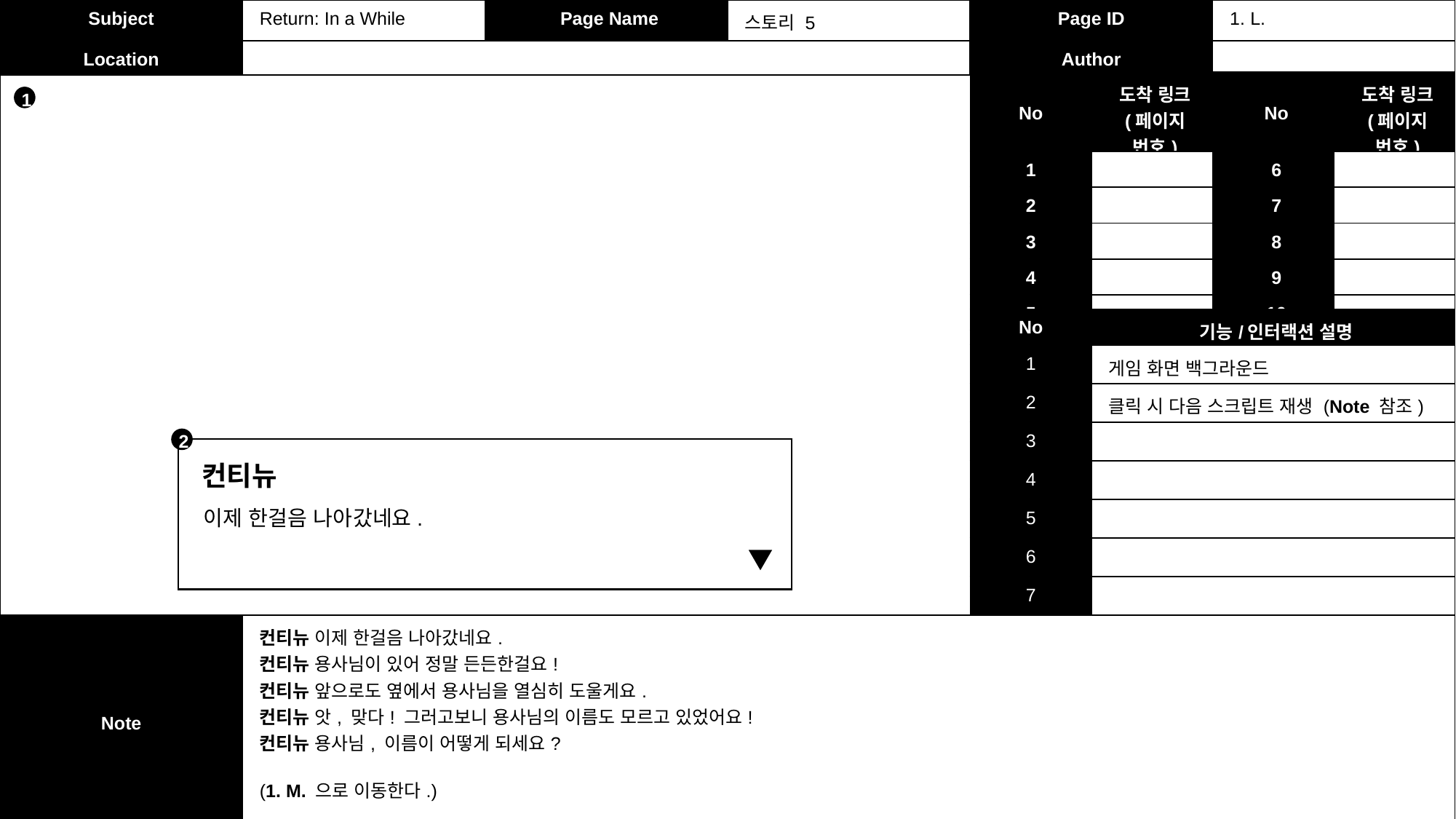

| Subject | Return: In a While | Page Name | 스토리 5 | Page ID | 1. L. |
| --- | --- | --- | --- | --- | --- |
| Location |  |  |  | Author |  |
| No | 도착 링크 (페이지 번호) | No | 도착 링크 (페이지 번호) |
| --- | --- | --- | --- |
| 1 |  | 6 |  |
| 2 |  | 7 |  |
| 3 |  | 8 |  |
| 4 |  | 9 |  |
| 5 |  | 10 |  |
1
| No | 기능/인터랙션 설명 |
| --- | --- |
| 1 | 게임 화면 백그라운드 |
| 2 | 클릭 시 다음 스크립트 재생 (Note 참조) |
| 3 |  |
| 4 |  |
| 5 |  |
| 6 |  |
| 7 |  |
2

컨티뉴
이제 한걸음 나아갔네요.

| Note | 컨티뉴 이제 한걸음 나아갔네요. 컨티뉴 용사님이 있어 정말 든든한걸요! 컨티뉴 앞으로도 옆에서 용사님을 열심히 도울게요.  컨티뉴 앗, 맞다! 그러고보니 용사님의 이름도 모르고 있었어요! 컨티뉴 용사님, 이름이 어떻게 되세요? (1. M. 으로 이동한다.) |
| --- | --- |